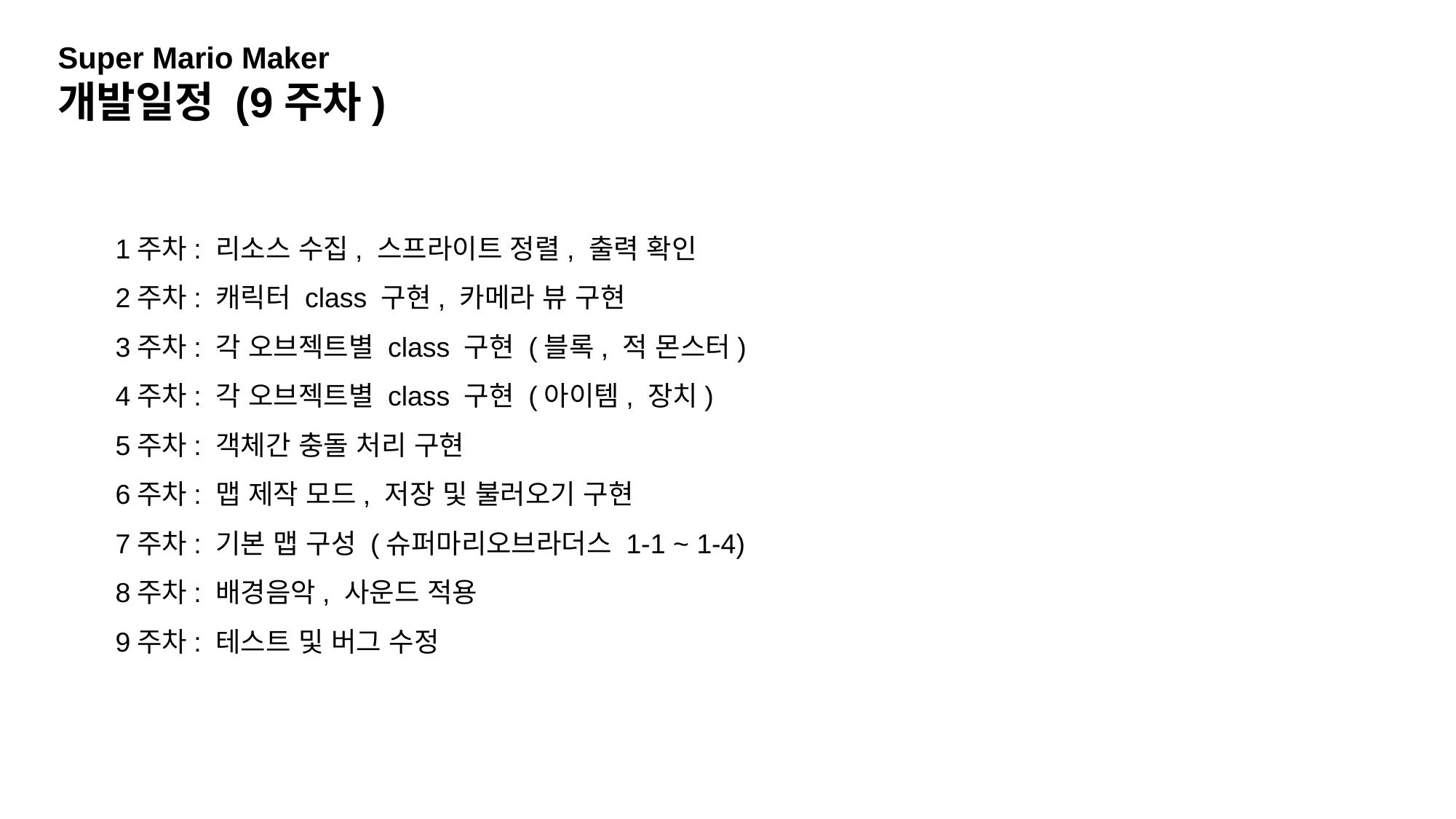

Super Mario Maker
개발일정 (9주차)
1주차: 리소스 수집, 스프라이트 정렬, 출력 확인
2주차: 캐릭터 class 구현, 카메라 뷰 구현
3주차: 각 오브젝트별 class 구현 (블록, 적 몬스터)
4주차: 각 오브젝트별 class 구현 (아이템, 장치)
5주차: 객체간 충돌 처리 구현
6주차: 맵 제작 모드, 저장 및 불러오기 구현
7주차: 기본 맵 구성 (슈퍼마리오브라더스 1-1 ~ 1-4)
8주차: 배경음악, 사운드 적용
9주차: 테스트 및 버그 수정